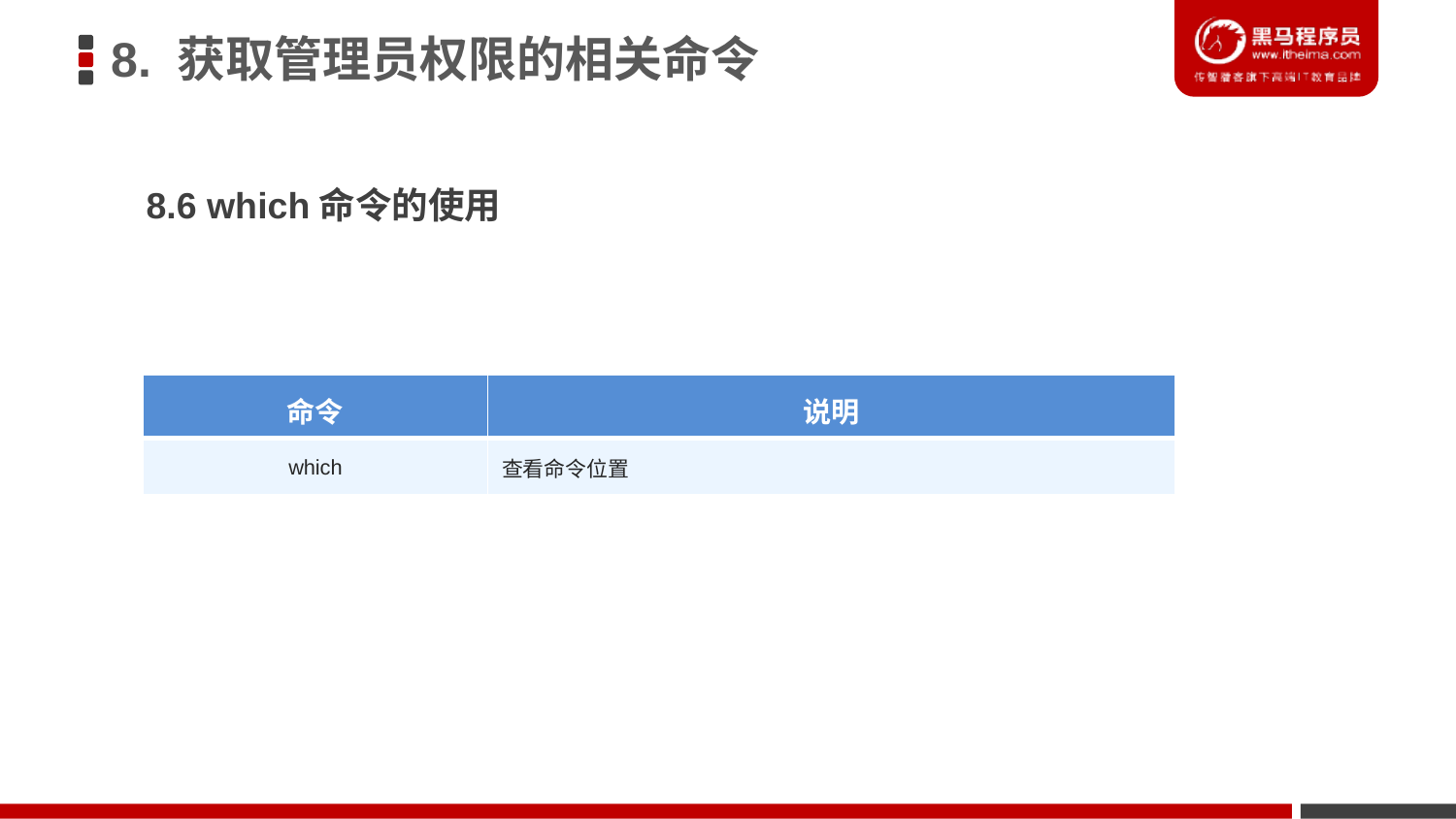

8. 获取管理员权限的相关命令
8.6 which命令的使用
| 命令 | 说明 |
| --- | --- |
| which | 查看命令位置 |